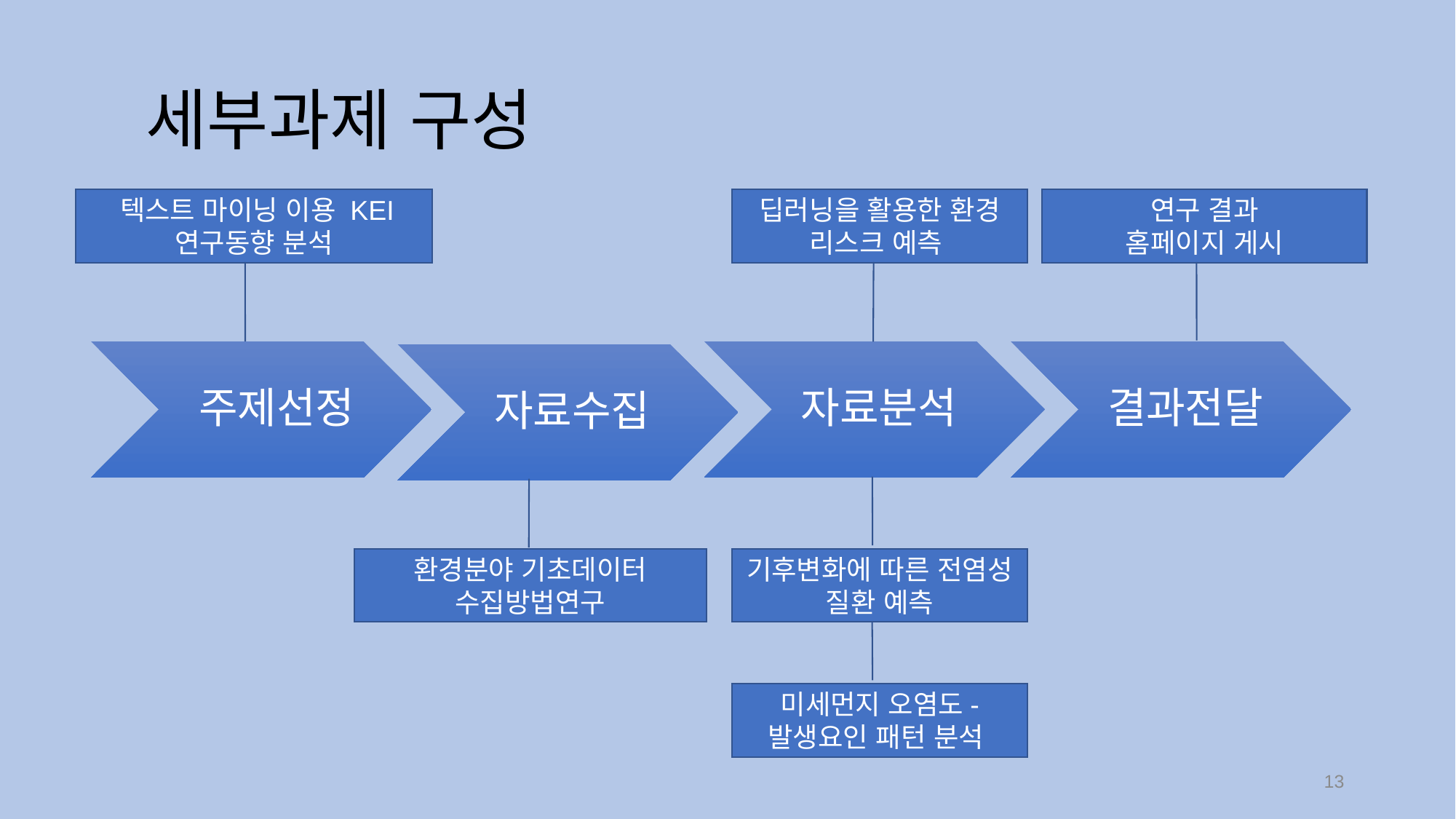

# 세부과제 구성
 주제선정
자료수집
자료분석
결과전달
 텍스트 마이닝 이용 KEI  연구동향 분석
딥러닝을 활용한 환경 리스크 예측
연구 결과
 홈페이지 게시
환경분야 기초데이터 수집방법연구
기후변화에 따른 전염성 질환 예측
미세먼지 오염도- 발생요인 패턴 분석
13